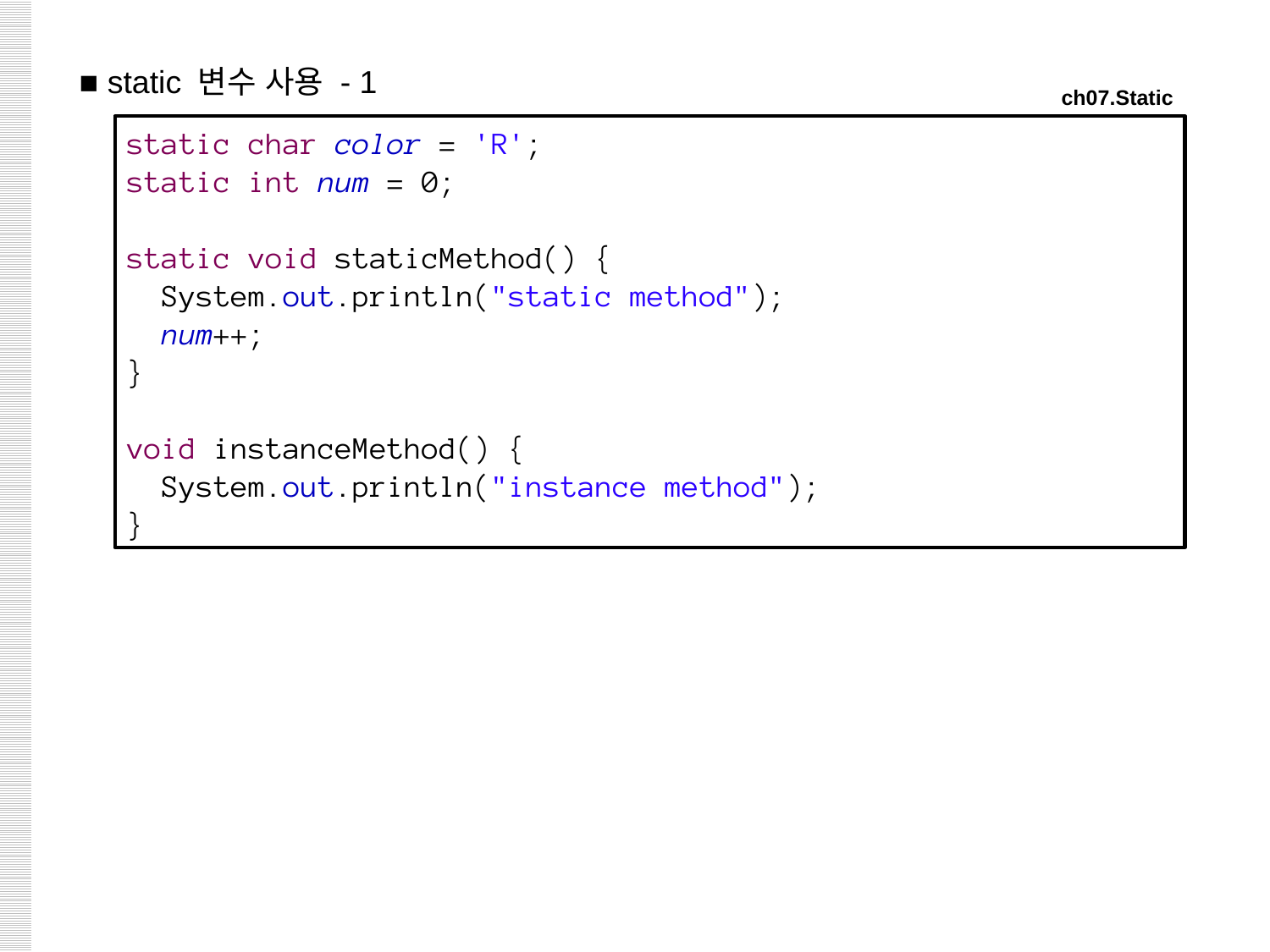

■ static 변수 사용 - 1
ch07.Static
static char color = 'R';
static int num = 0;

static void staticMethod() {
  System.out.println("static method");
  num++;
}

void instanceMethod() {
  System.out.println("instance method");
}